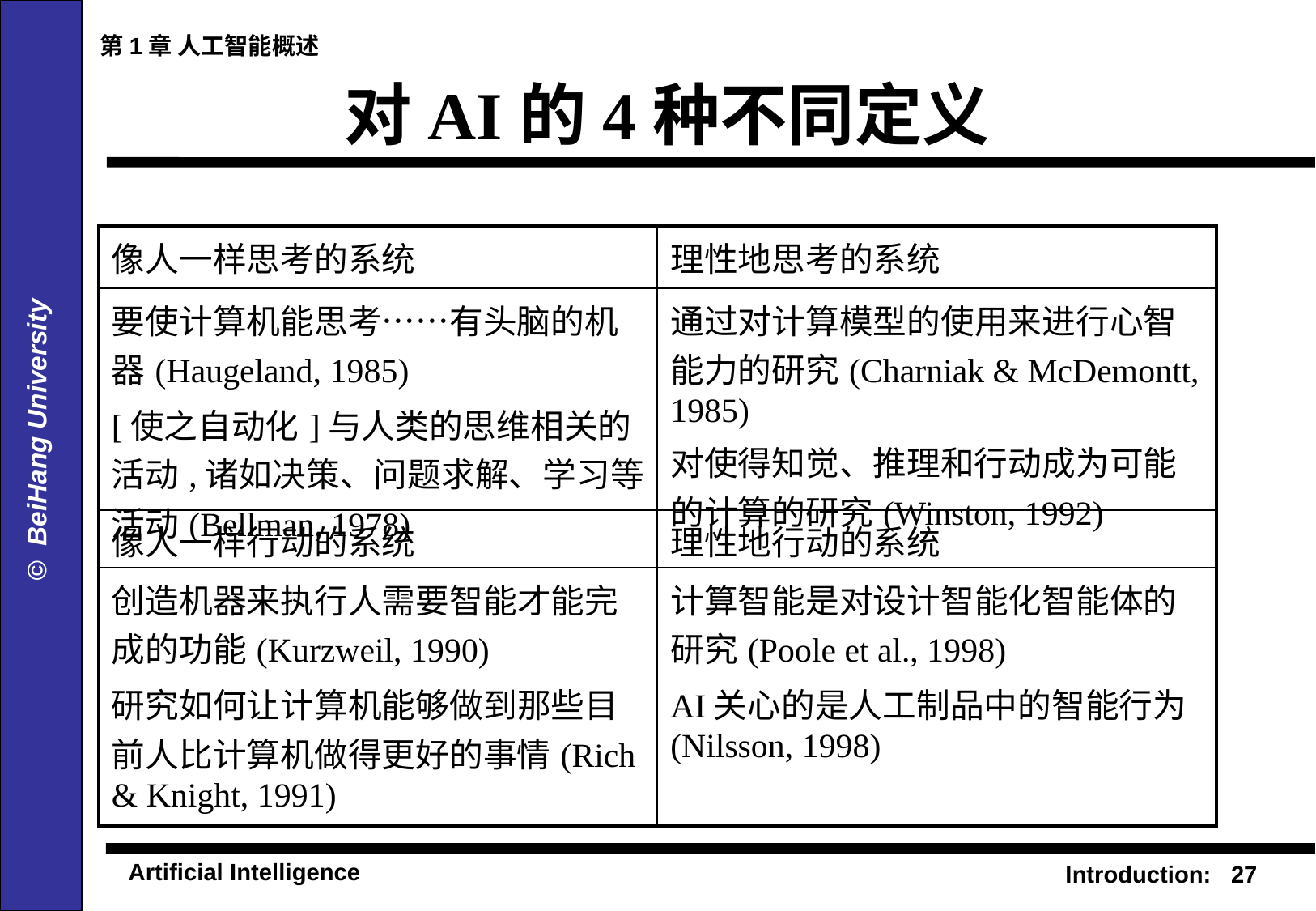

第1章 人工智能概述
# 对AI的4种不同定义
| 像人一样思考的系统 | 理性地思考的系统 |
| --- | --- |
| 要使计算机能思考……有头脑的机器(Haugeland, 1985) [使之自动化]与人类的思维相关的活动,诸如决策、问题求解、学习等活动(Bellman, 1978) | 通过对计算模型的使用来进行心智能力的研究(Charniak & McDemontt, 1985) 对使得知觉、推理和行动成为可能的计算的研究(Winston, 1992) |
| 像人一样行动的系统 | 理性地行动的系统 |
| 创造机器来执行人需要智能才能完成的功能(Kurzweil, 1990) 研究如何让计算机能够做到那些目前人比计算机做得更好的事情(Rich & Knight, 1991) | 计算智能是对设计智能化智能体的研究(Poole et al., 1998) AI关心的是人工制品中的智能行为(Nilsson, 1998) |